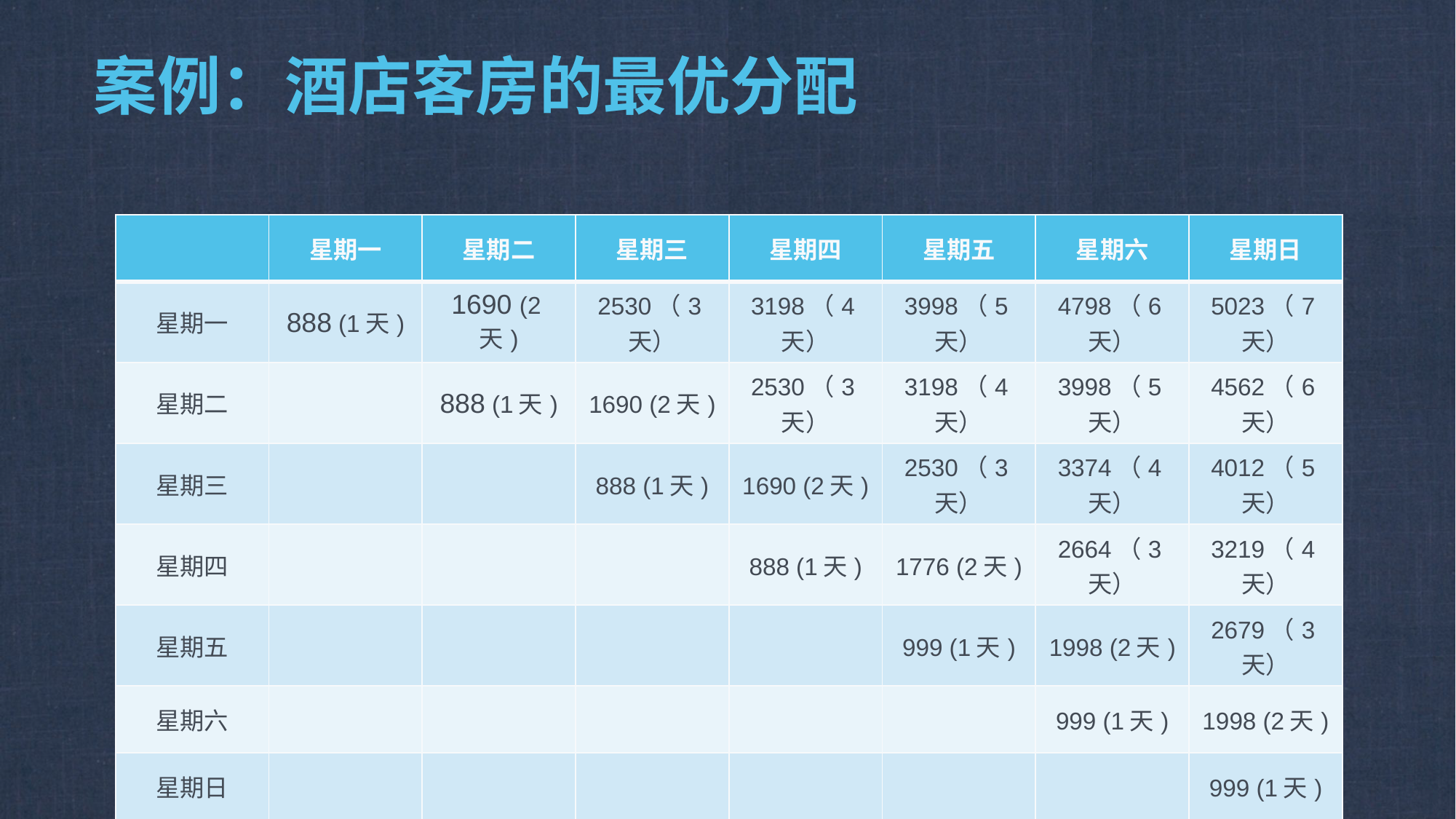

# 案例：酒店客房的最优分配

|  | 星期一 | 星期二 | 星期三 | 星期四 | 星期五 | 星期六 | 星期日 |
| --- | --- | --- | --- | --- | --- | --- | --- |
| 星期一 | 888 (1天) | 1690 (2天) | 2530（3天） | 3198（4天） | 3998（5天） | 4798（6天） | 5023（7天） |
| 星期二 |  | 888 (1天) | 1690 (2天) | 2530（3天） | 3198（4天） | 3998（5天） | 4562（6天） |
| 星期三 |  |  | 888 (1天) | 1690 (2天) | 2530（3天） | 3374（4天） | 4012（5天） |
| 星期四 |  |  |  | 888 (1天) | 1776 (2天) | 2664（3天） | 3219（4天） |
| 星期五 |  |  |  |  | 999 (1天) | 1998 (2天) | 2679（3天） |
| 星期六 |  |  |  |  |  | 999 (1天) | 1998 (2天) |
| 星期日 |  |  |  |  |  |  | 999 (1天) |